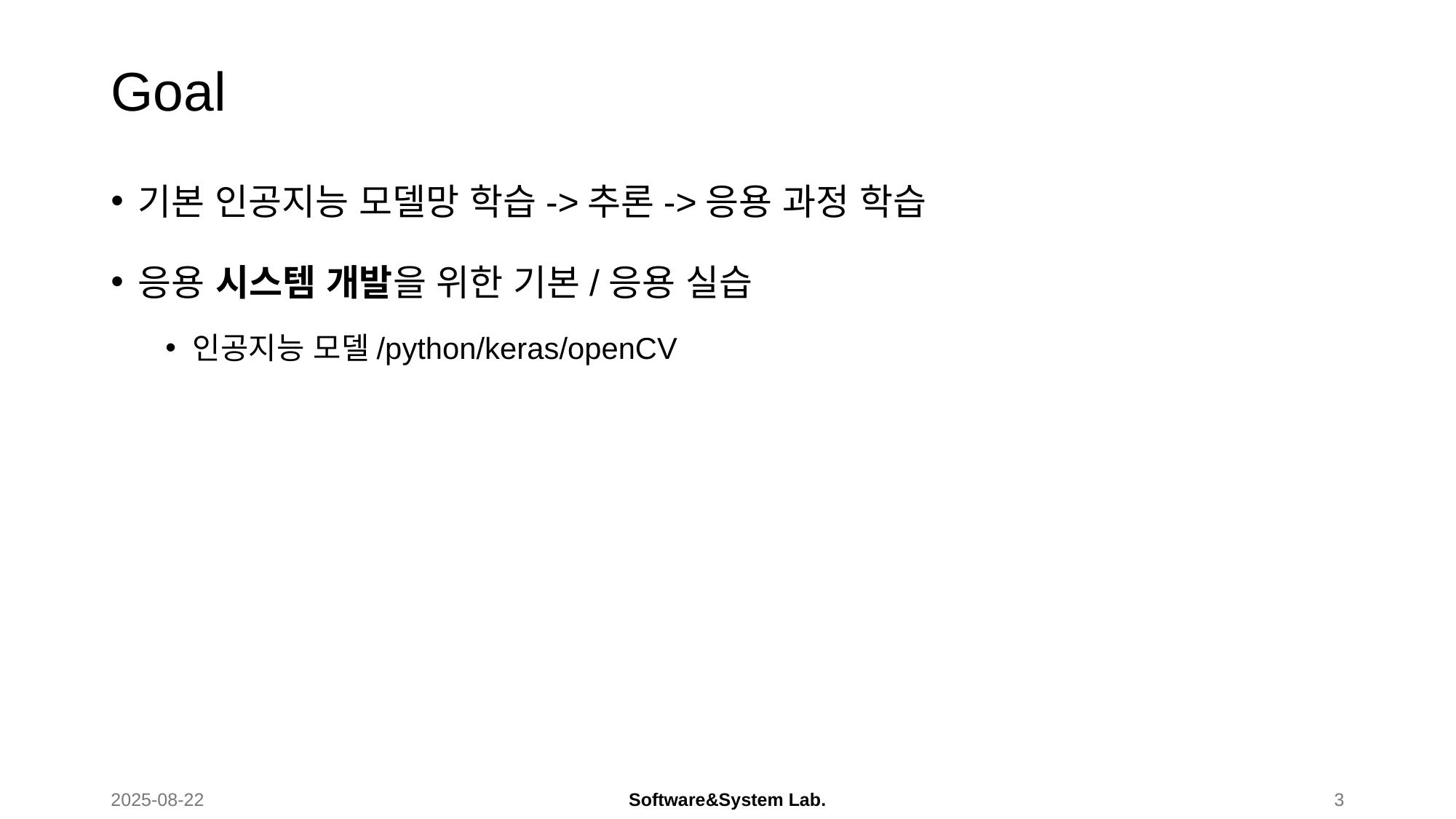

# Goal
기본 인공지능 모델망 학습->추론->응용 과정 학습
응용 시스템 개발을 위한 기본/응용 실습
인공지능 모델/python/keras/openCV

2025-08-22
Software&System Lab.
3